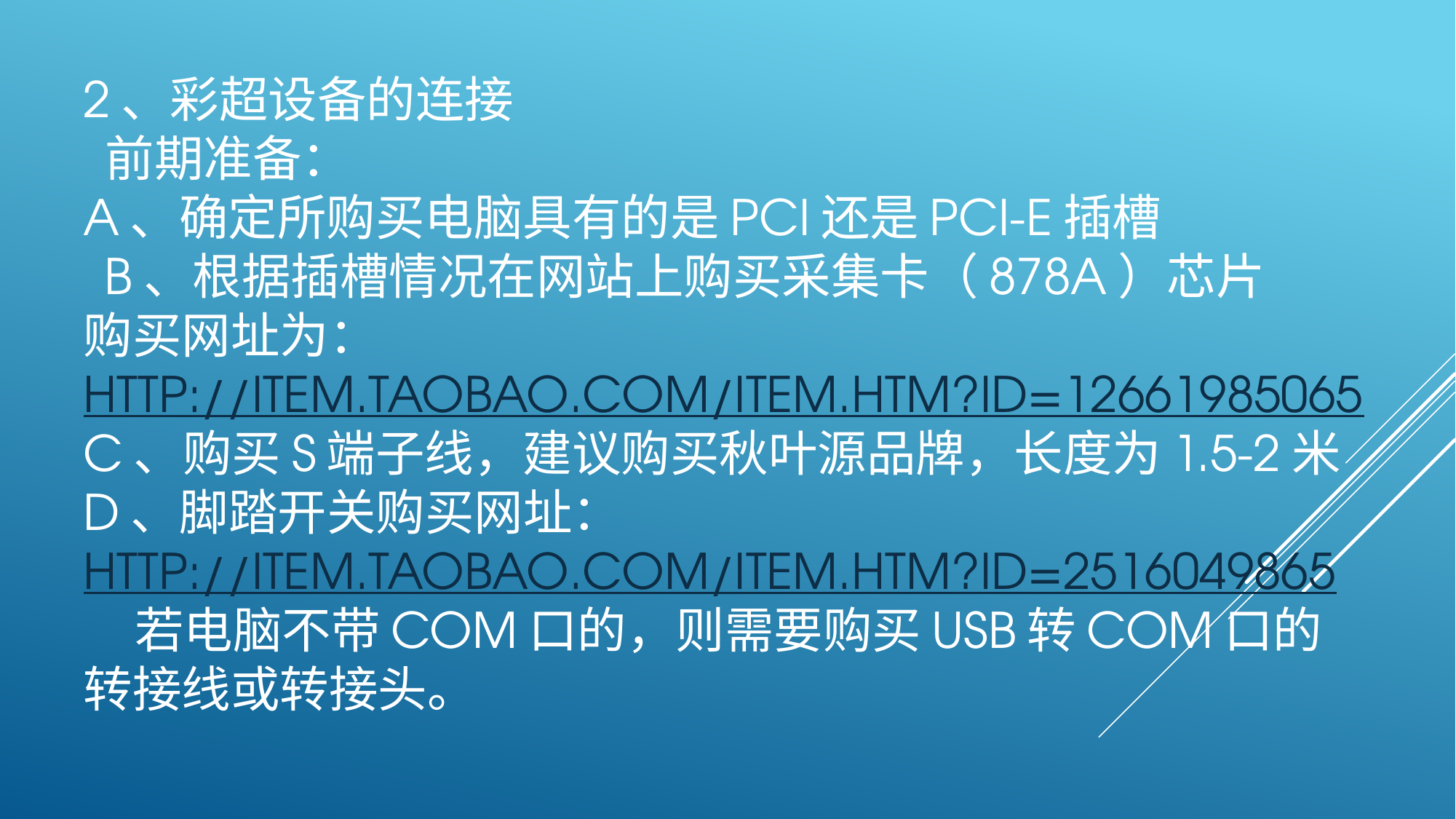

# 2、彩超设备的连接 前期准备： A、确定所购买电脑具有的是PCI还是PCI-E插槽 B、根据插槽情况在网站上购买采集卡（878A）芯片 购买网址为： http://item.taobao.com/item.htm?id=12661985065 C、购买S端子线，建议购买秋叶源品牌，长度为1.5-2米 D、脚踏开关购买网址： http://item.taobao.com/item.htm?id=2516049865 若电脑不带COM口的，则需要购买USB转COM口的转接线或转接头。